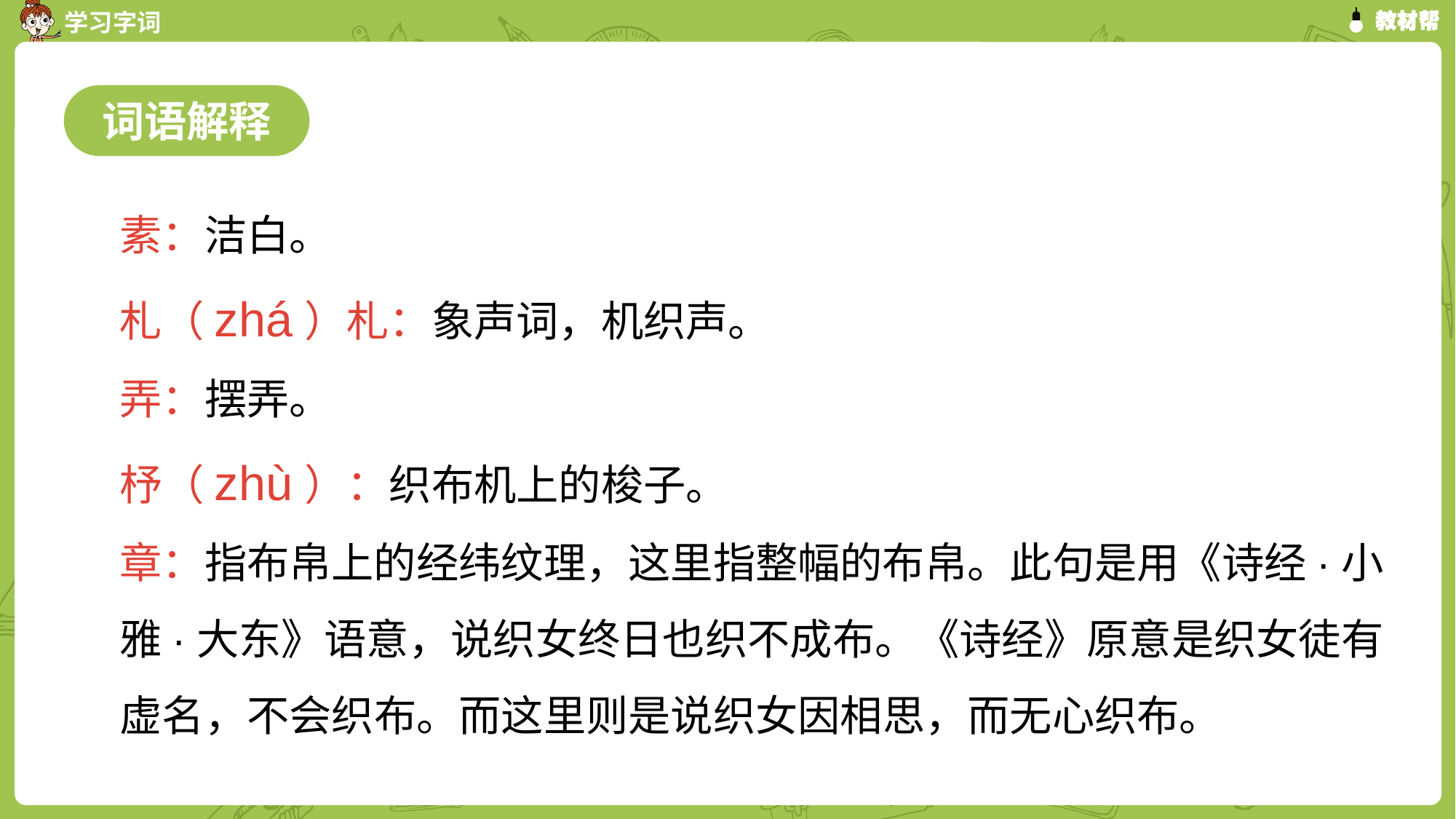

词语解释
素：洁白。
札（zhá）札：象声词，机织声。
弄：摆弄。
杼（zhù）：织布机上的梭子。
章：指布帛上的经纬纹理，这里指整幅的布帛。此句是用《诗经·小雅·大东》语意，说织女终日也织不成布。《诗经》原意是织女徒有虚名，不会织布。而这里则是说织女因相思，而无心织布。